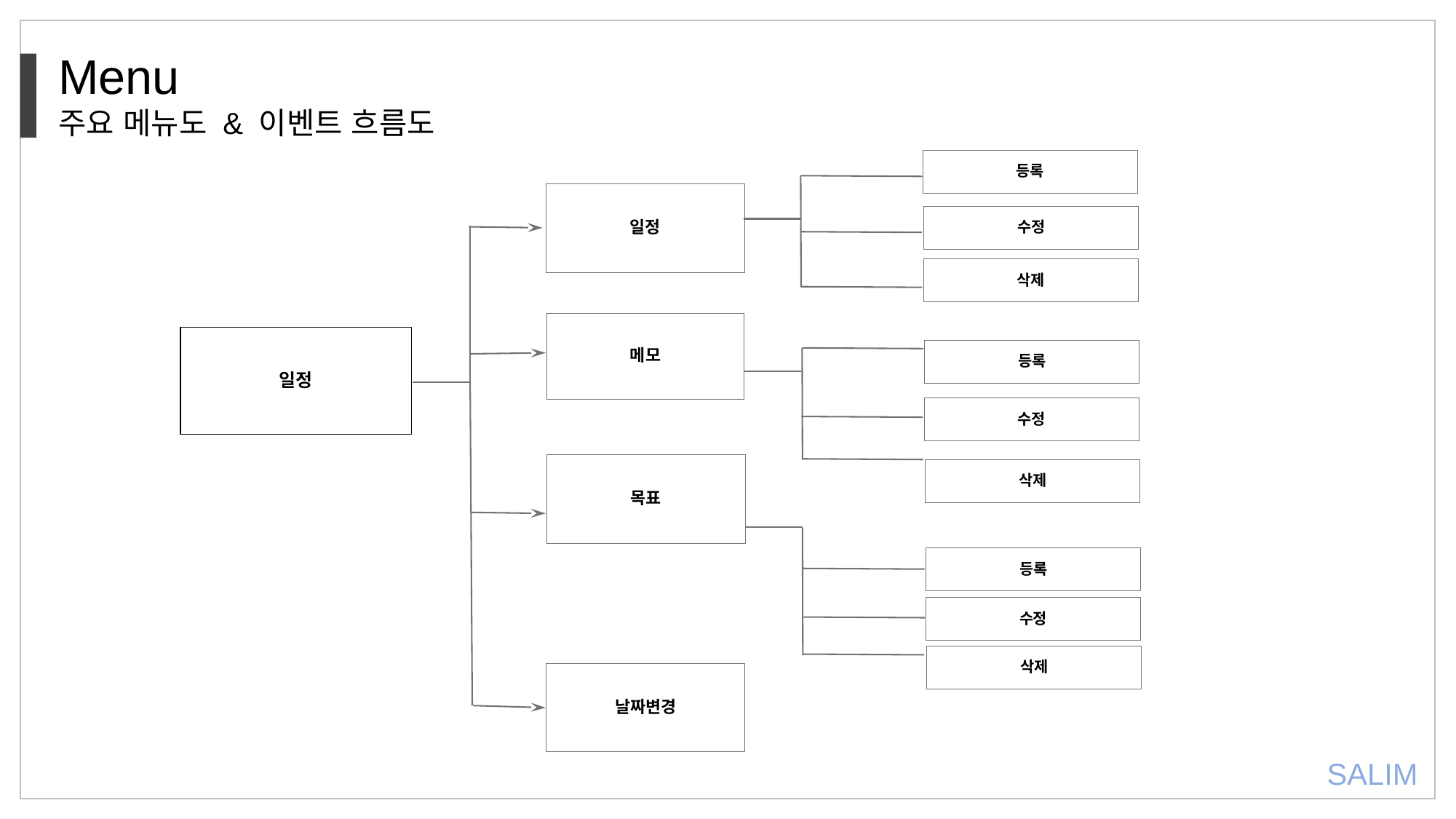

Menu
주요 메뉴도 & 이벤트 흐름도

등록
일정
수정
삭제
메모
일정
등록
수정
목표
삭제
등록
수정
삭제
날짜변경
SALIM